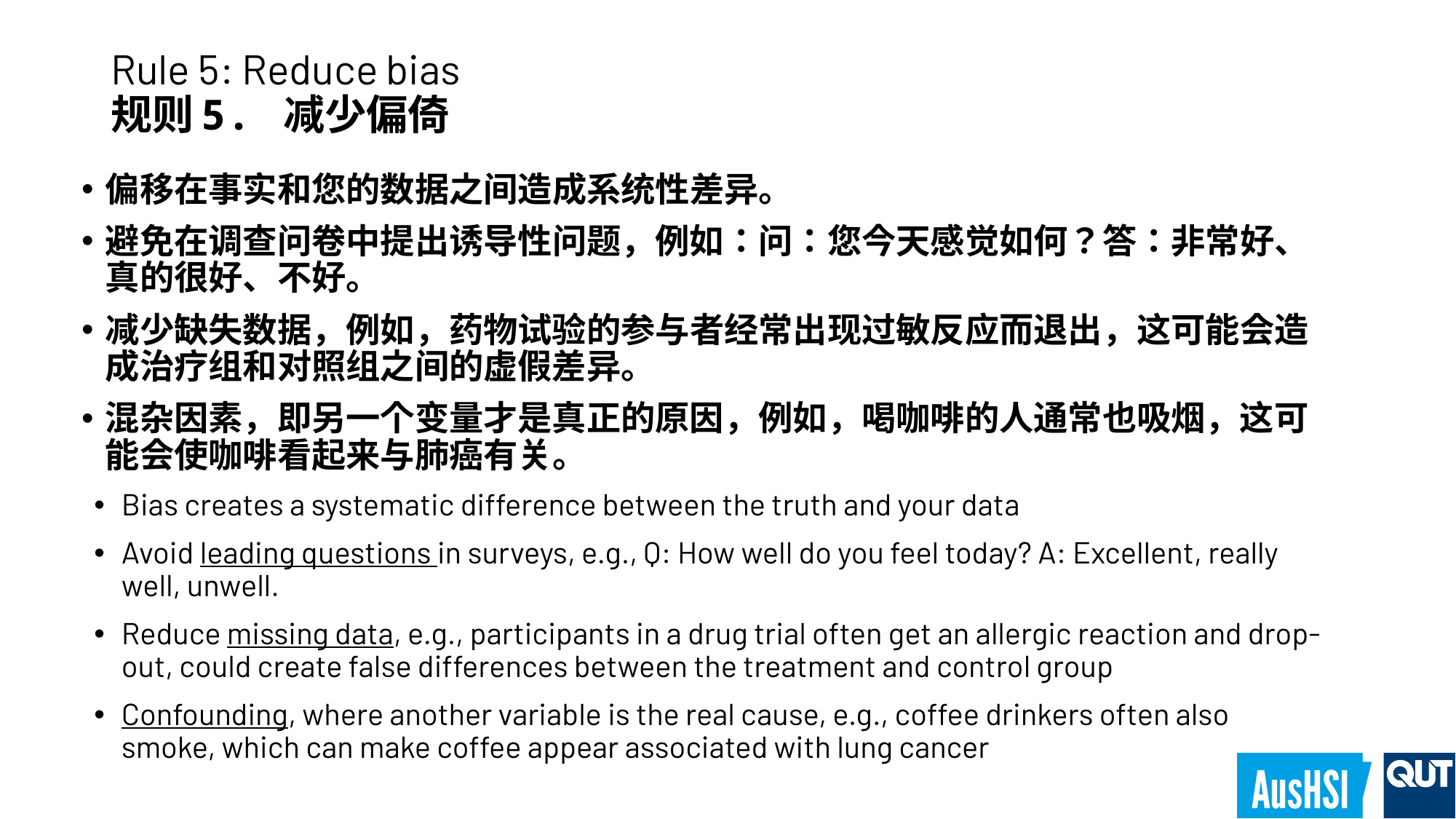

# Rule 5: Reduce bias 规则5. 减少偏倚
偏移在事实和您的数据之间造成系统性差异。
避免在调查问卷中提出诱导性问题，例如：问：您今天感觉如何？答：非常好、真的很好、不好。
减少缺失数据，例如，药物试验的参与者经常出现过敏反应而退出，这可能会造成治疗组和对照组之间的虚假差异。
混杂因素，即另一个变量才是真正的原因，例如，喝咖啡的人通常也吸烟，这可能会使咖啡看起来与肺癌有关。
Bias creates a systematic difference between the truth and your data
Avoid leading questions in surveys, e.g., Q: How well do you feel today? A: Excellent, really well, unwell.
Reduce missing data, e.g., participants in a drug trial often get an allergic reaction and drop-out, could create false differences between the treatment and control group
Confounding, where another variable is the real cause, e.g., coffee drinkers often also smoke, which can make coffee appear associated with lung cancer